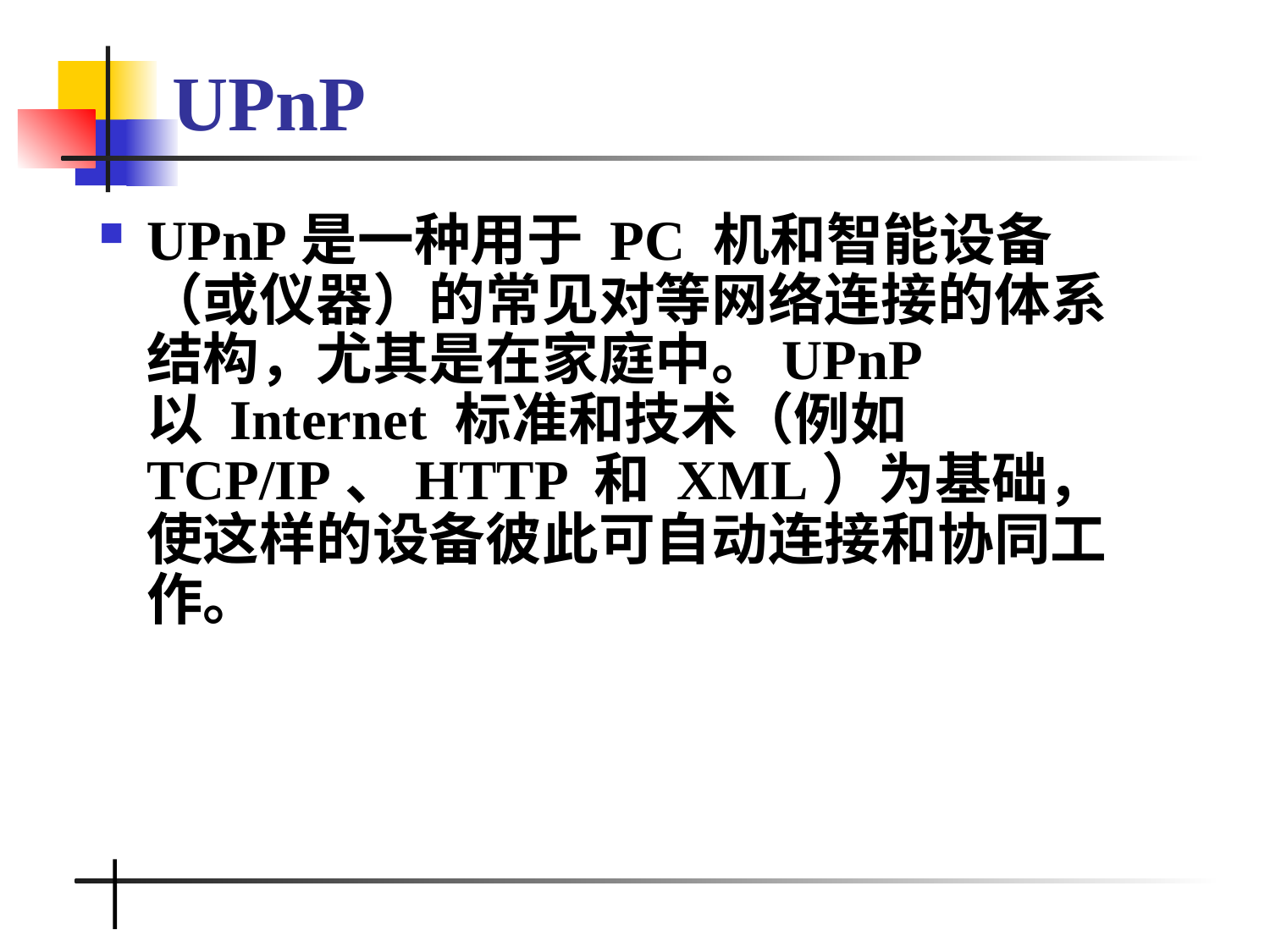

# UPnP
UPnP是一种用于 PC 机和智能设备（或仪器）的常见对等网络连接的体系结构，尤其是在家庭中。UPnP 以 Internet 标准和技术（例如 TCP/IP、HTTP 和 XML）为基础，使这样的设备彼此可自动连接和协同工作。